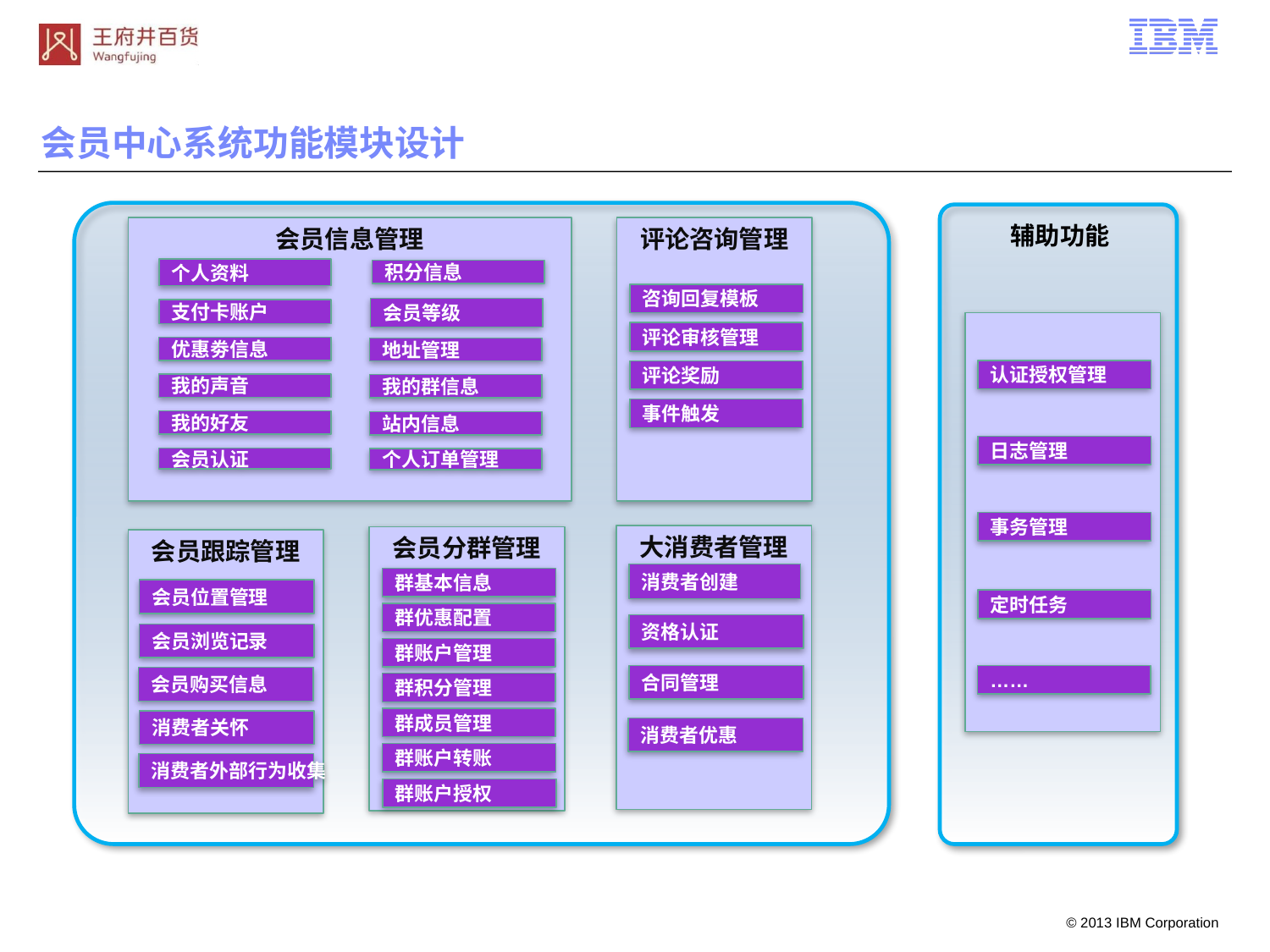

会员中心系统功能模块设计

辅助功能
会员信息管理
评论咨询管理
个人资料
积分信息
咨询回复模板
会员等级
支付卡账户

评论审核管理
优惠劵信息
地址管理
认证授权管理
评论奖励
我的声音
我的群信息
事件触发
我的好友
站内信息
日志管理
会员认证
个人订单管理
事务管理
大消费者管理
会员分群管理
会员跟踪管理
消费者创建
群基本信息
会员位置管理
定时任务
群优惠配置
资格认证
会员浏览记录
群账户管理
合同管理
……
会员购买信息
群积分管理
群成员管理
消费者关怀
消费者优惠
群账户转账
消费者外部行为收集
群账户授权